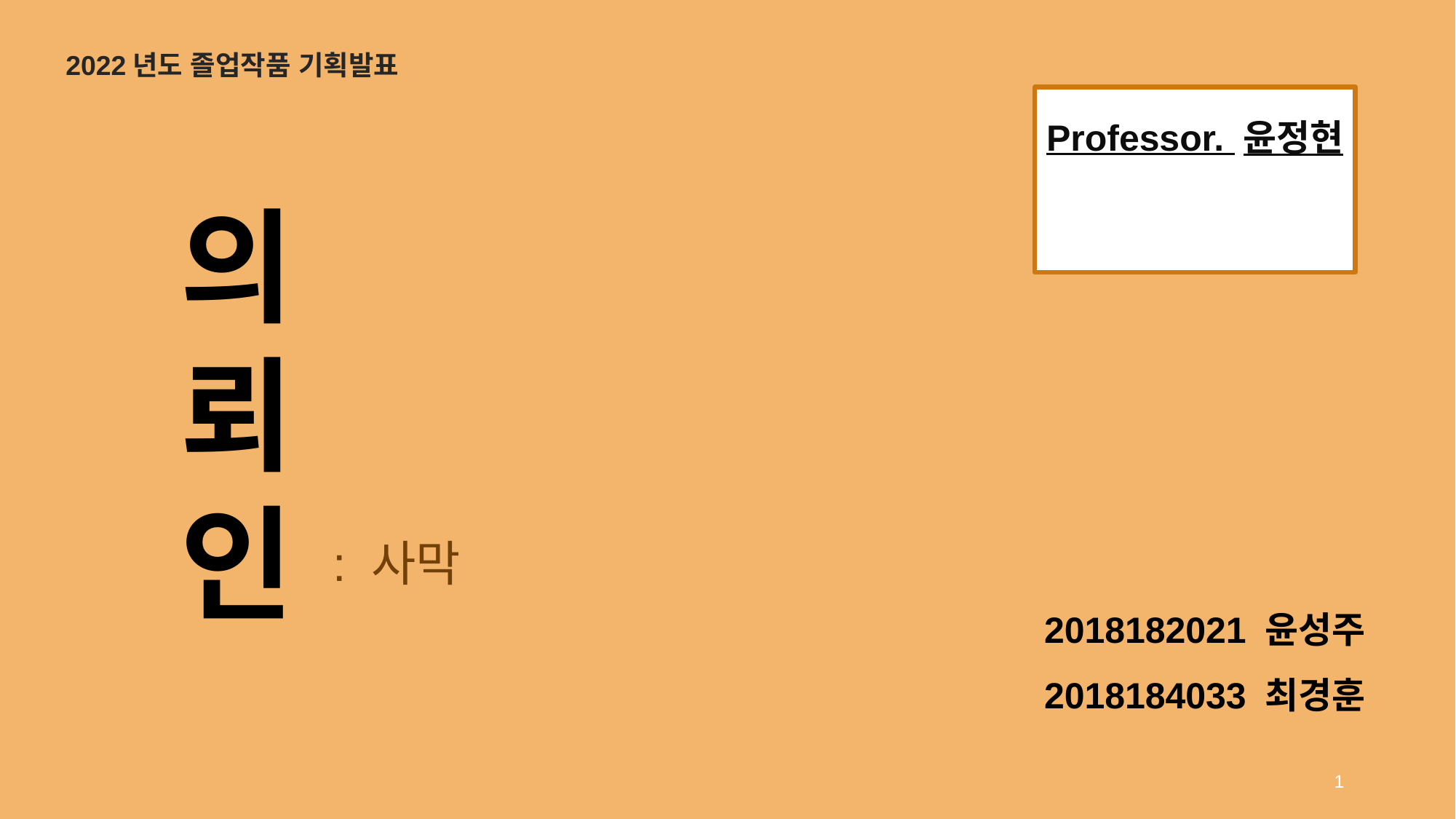

2022년도 졸업작품 기획발표
Professor. 윤정현
# 의뢰인
: 사막
2018182021 윤성주
2018184033 최경훈
1